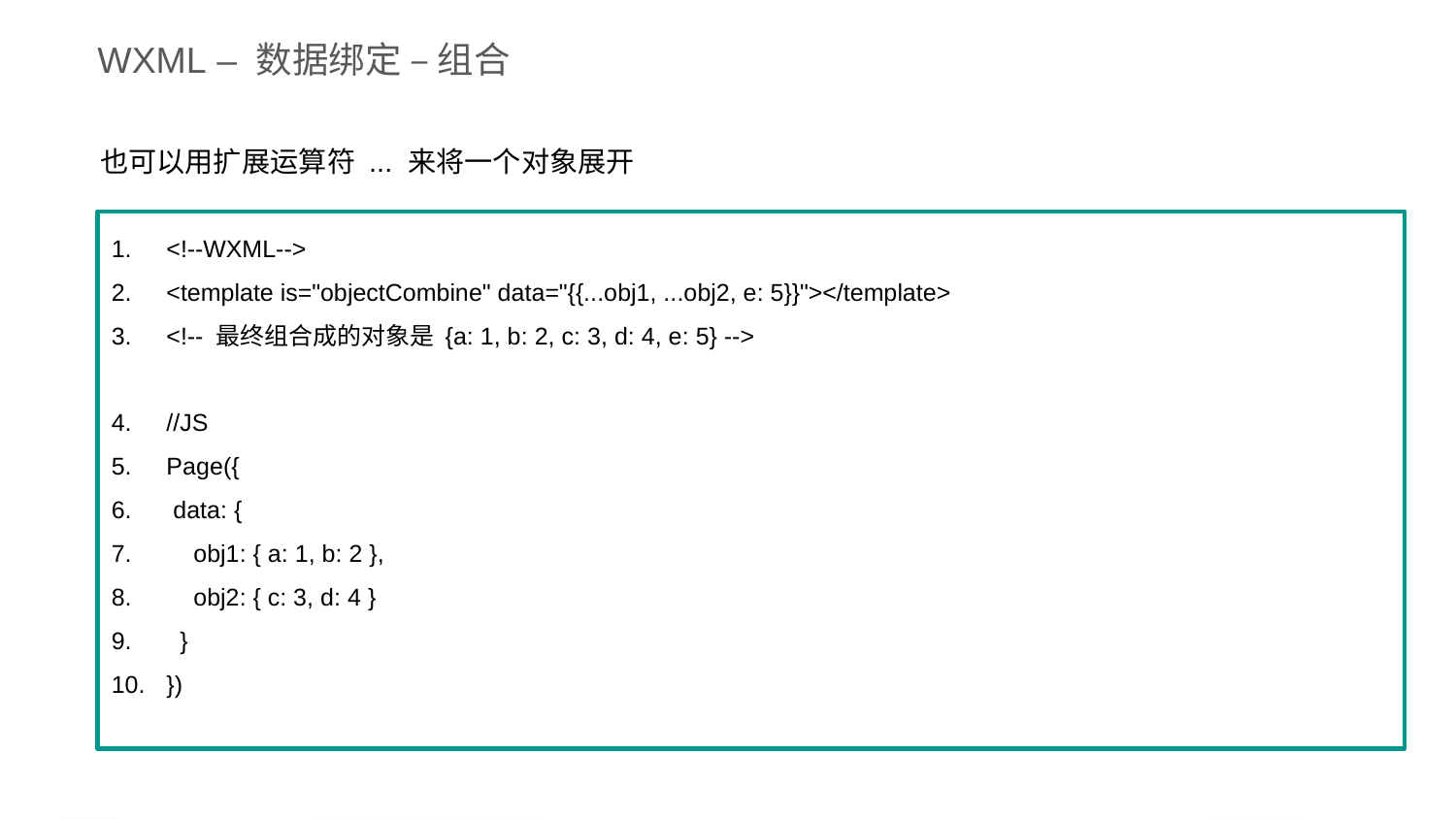

WXML – 数据绑定 – 组合
也可以用扩展运算符 ... 来将一个对象展开
<!--WXML-->
<template is="objectCombine" data="{{...obj1, ...obj2, e: 5}}"></template>
<!-- 最终组合成的对象是 {a: 1, b: 2, c: 3, d: 4, e: 5} -->

//JS
Page({
 data: {
    obj1: { a: 1, b: 2 },
    obj2: { c: 3, d: 4 }
  }
})